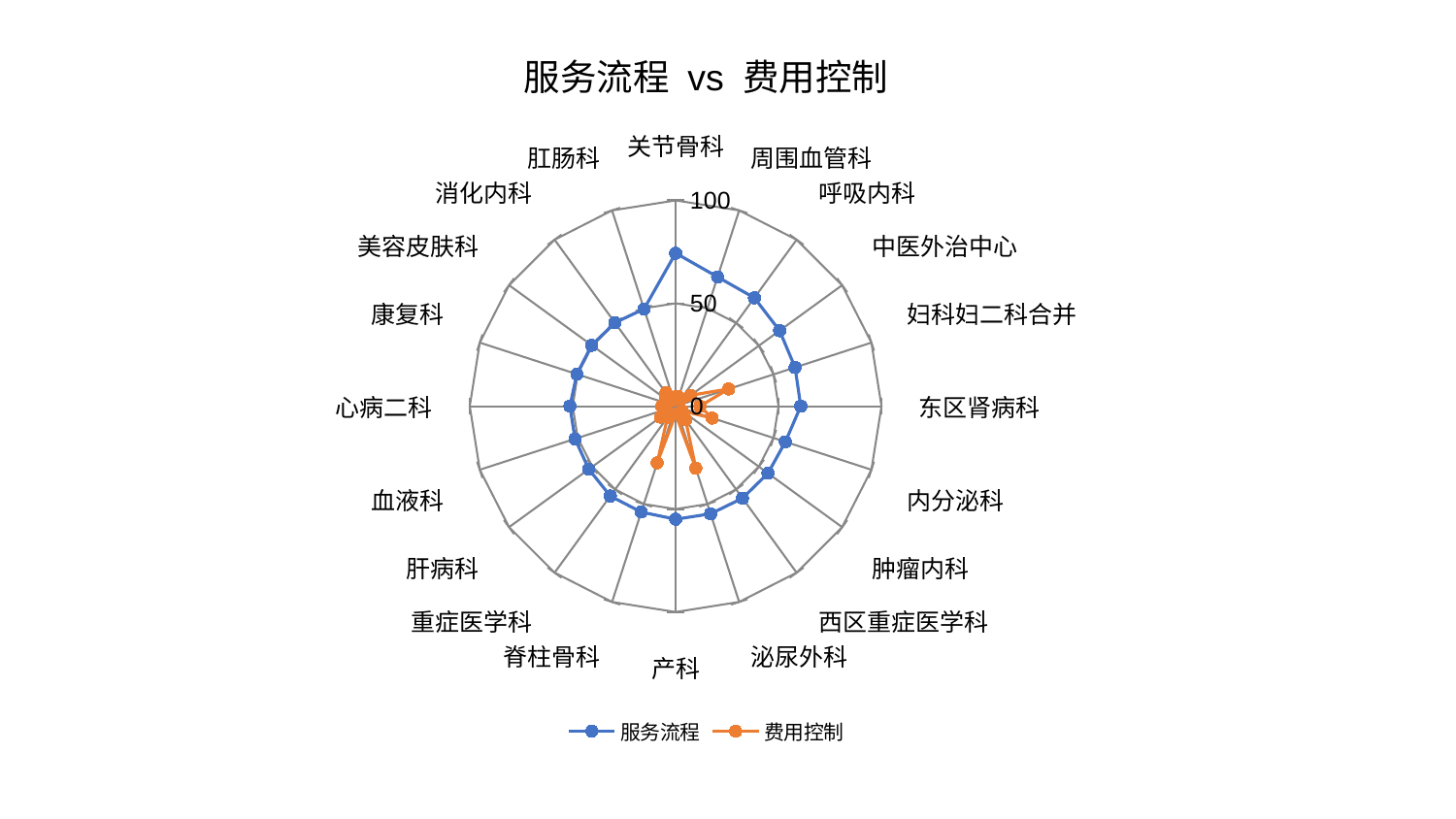

### Chart: 服务流程 vs 费用控制

| Category | 服务流程 | 费用控制 |
|---|---|---|
| 关节骨科 | 74.36460579821954 | 4.444989875202191 |
| 周围血管科 | 66.01436668183749 | 4.8167555362275145 |
| 呼吸内科 | 65.10446956818146 | 4.399901740665859 |
| 中医外治中心 | 62.44784996293849 | 8.921234278982453 |
| 妇科妇二科合并 | 61.00389768528724 | 27.095146567812943 |
| 东区肾病科 | 60.79506197970497 | 11.791749594384166 |
| 内分泌科 | 56.05707882271122 | 18.658165965003285 |
| 肿瘤内科 | 55.46310507726069 | 3.9836431348346992 |
| 西区重症医学科 | 55.28577247042181 | 8.21568599658545 |
| 泌尿外科 | 54.98115072430567 | 31.662425594756485 |
| 产科 | 54.92996481344714 | 3.8422044365923496 |
| 脊柱骨科 | 54.07373015200177 | 28.926803770079392 |
| 重症医学科 | 53.98465911558552 | 6.762300549602438 |
| 肝病科 | 52.118013177190576 | 9.105809670776065 |
| 血液科 | 51.393148096951215 | 5.200595386970366 |
| 心病二科 | 51.34643208389235 | 6.784662518099807 |
| 康复科 | 50.456790969489695 | 4.318864759701078 |
| 美容皮肤科 | 50.399935474736466 | 6.066558872803315 |
| 消化内科 | 50.152404867706096 | 8.028574377041394 |
| 肛肠科 | 49.66738336935128 | 3.1984402434398413 |
62